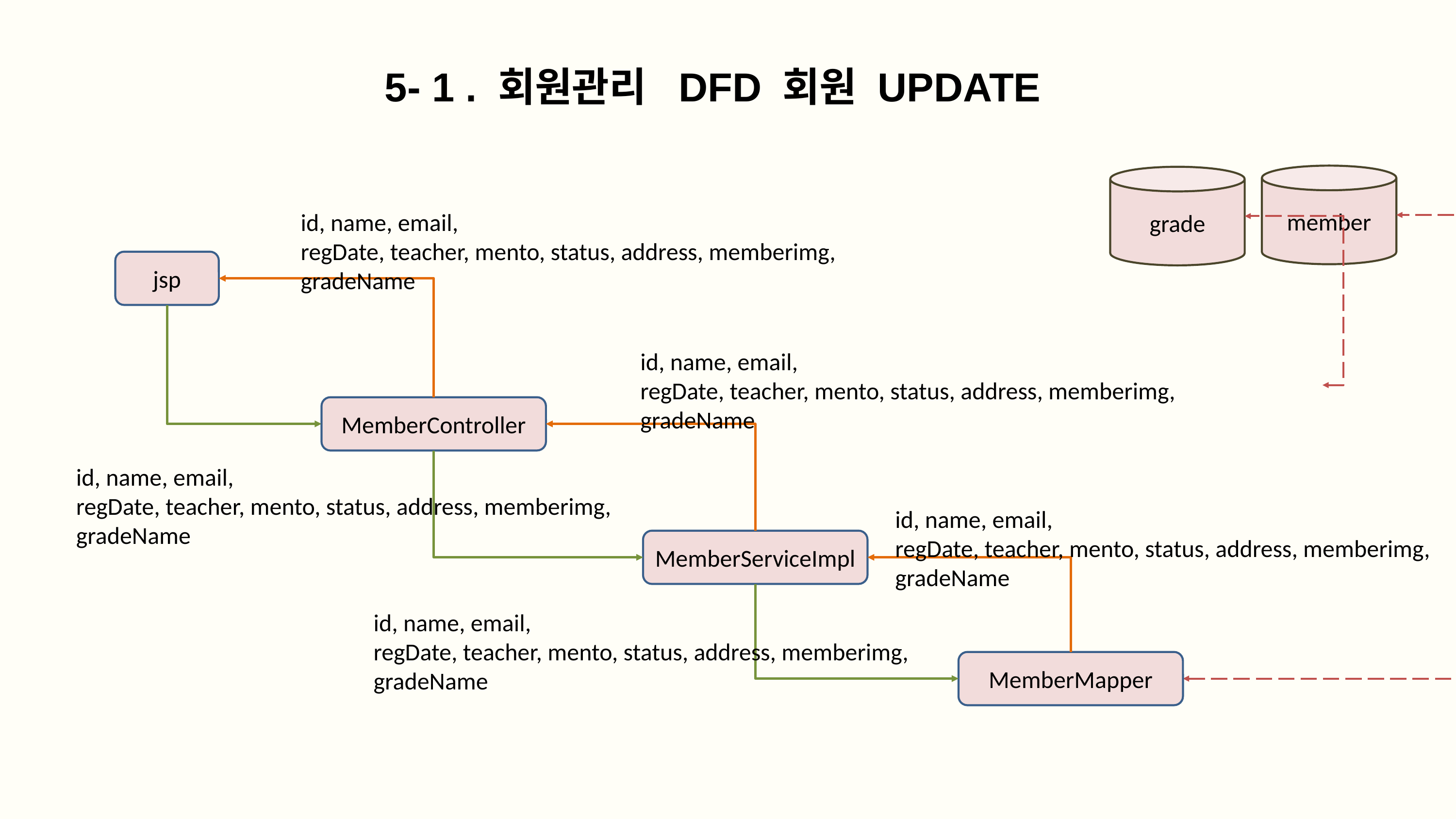

5- 1 . 회원관리  DFD 회원 UPDATE
member
grade
id, name, email,
regDate, teacher, mento, status, address, memberimg,
gradeName
jsp
id, name, email,
regDate, teacher, mento, status, address, memberimg,
gradeName
MemberController

id, name, email,
regDate, teacher, mento, status, address, memberimg,
gradeName
id, name, email,
regDate, teacher, mento, status, address, memberimg,
gradeName
MemberServiceImpl

id, name, email,
regDate, teacher, mento, status, address, memberimg,
gradeName
MemberMapper